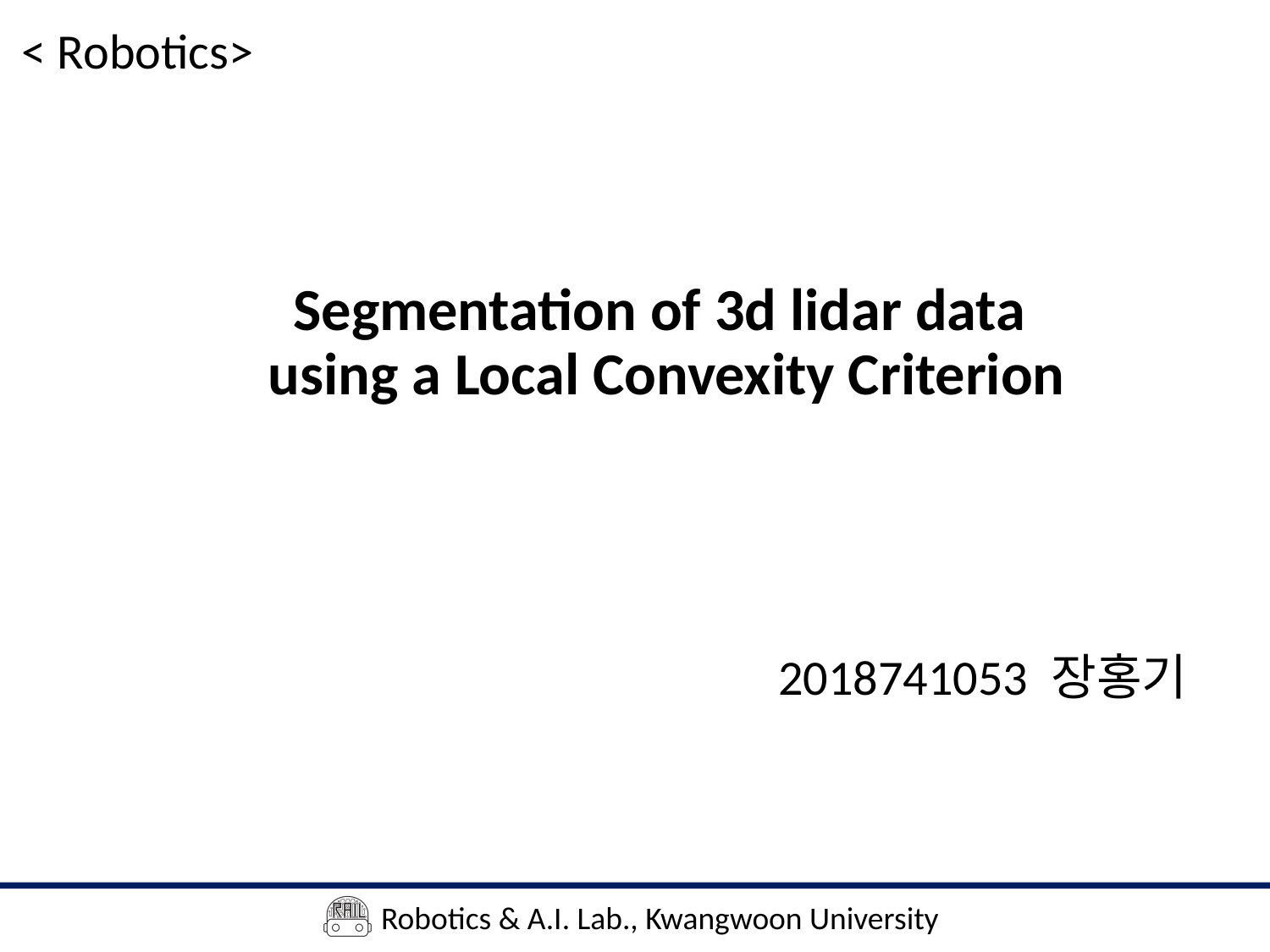

# Segmentation of 3d lidar data using a Local Convexity Criterion
2018741053 장홍기
Robotics & A.I. Lab., Kwangwoon University